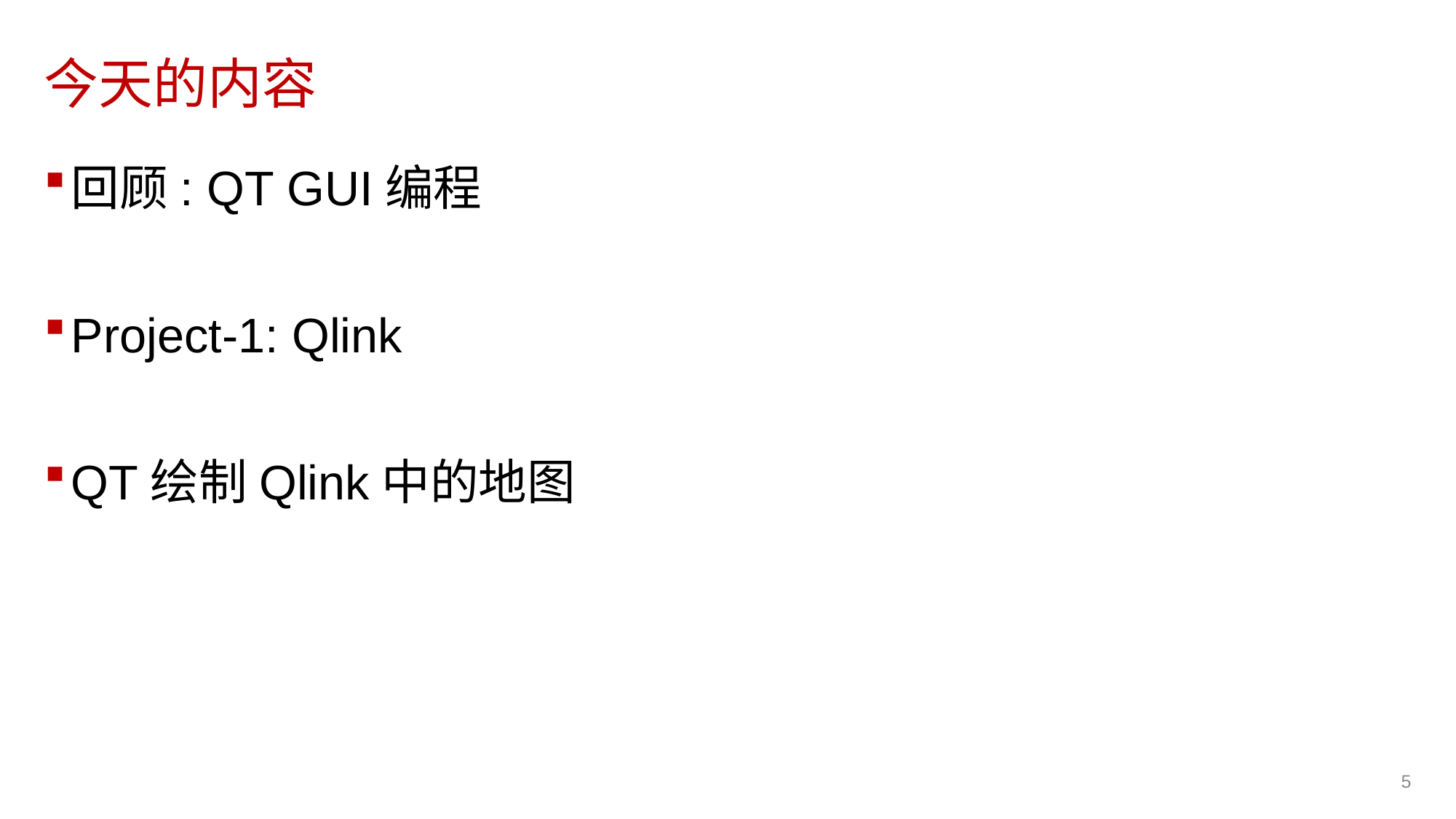

# 今天的内容
回顾: QT GUI编程

Project-1: Qlink

QT绘制Qlink中的地图

5